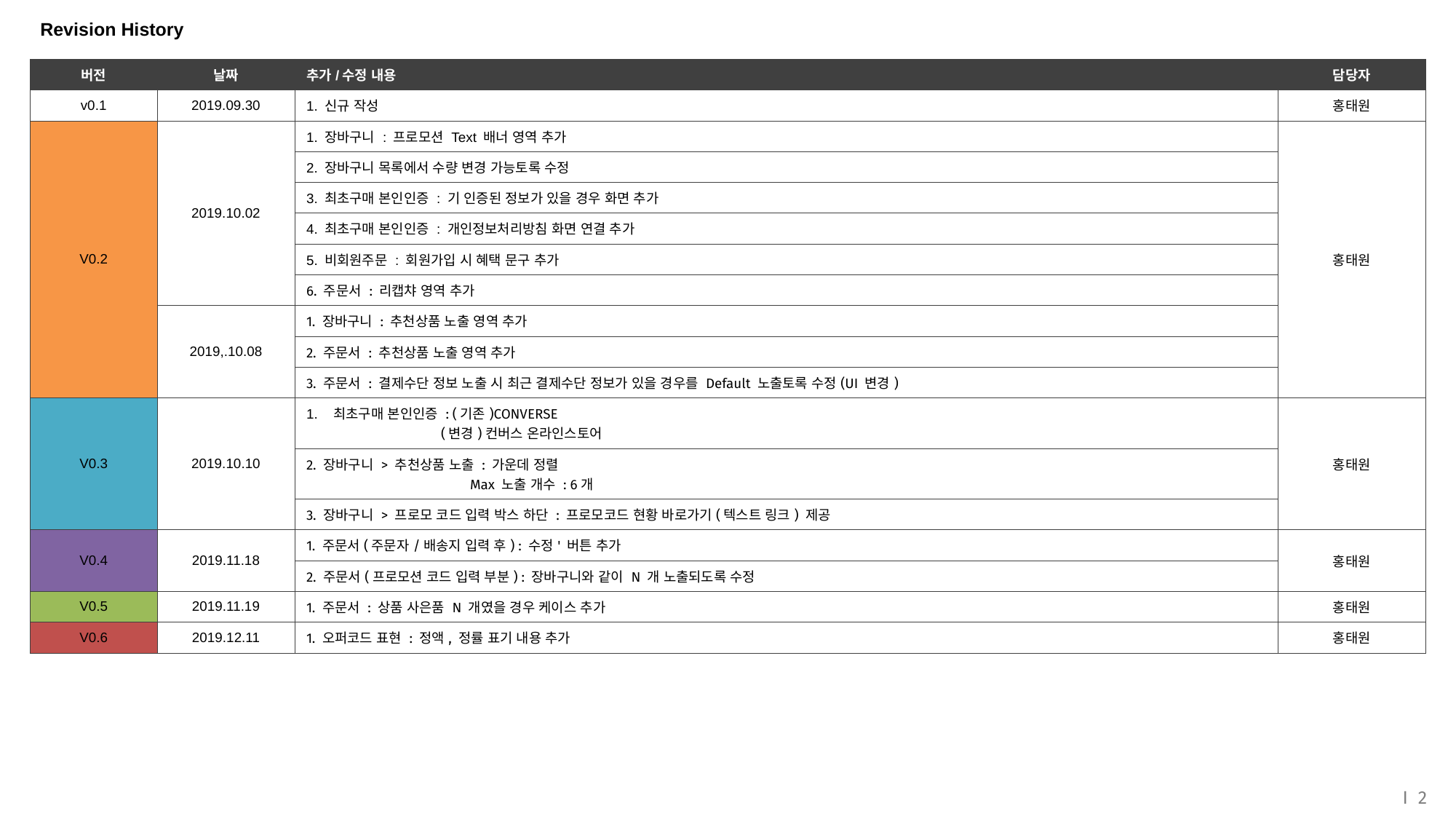

# Revision History
| 버전 | 날짜 | 추가/수정 내용 | 담당자 |
| --- | --- | --- | --- |
| v0.1 | 2019.09.30 | 1. 신규 작성 | 홍태원 |
| V0.2 | 2019.10.02 | 1. 장바구니 : 프로모션 Text 배너 영역 추가 | 홍태원 |
|  |  | 2. 장바구니 목록에서 수량 변경 가능토록 수정 |  |
|  |  | 3. 최초구매 본인인증 : 기 인증된 정보가 있을 경우 화면 추가 |  |
|  |  | 4. 최초구매 본인인증 : 개인정보처리방침 화면 연결 추가 |  |
|  |  | 5. 비회원주문 : 회원가입 시 혜택 문구 추가 |  |
|  |  | 6. 주문서 : 리캡챠 영역 추가 |  |
|  | 2019,.10.08 | 1. 장바구니 : 추천상품 노출 영역 추가 |  |
|  |  | 2. 주문서 : 추천상품 노출 영역 추가 |  |
|  |  | 3. 주문서 : 결제수단 정보 노출 시 최근 결제수단 정보가 있을 경우를 Default 노출토록 수정(UI 변경) |  |
| V0.3 | 2019.10.10 | 최초구매 본인인증 : (기존)CONVERSE (변경)컨버스 온라인스토어 | 홍태원 |
|  |  | 2. 장바구니 > 추천상품 노출 : 가운데 정렬 Max 노출 개수 : 6개 |  |
|  |  | 3. 장바구니 > 프로모 코드 입력 박스 하단 : 프로모코드 현황 바로가기(텍스트 링크) 제공 |  |
| V0.4 | 2019.11.18 | 1. 주문서(주문자/배송지 입력 후) : 수정' 버튼 추가 | 홍태원 |
|  |  | 2. 주문서(프로모션 코드 입력 부분) : 장바구니와 같이 N 개 노출되도록 수정 |  |
| V0.5 | 2019.11.19 | 1. 주문서 : 상품 사은품 N 개였을 경우 케이스 추가 | 홍태원 |
| V0.6 | 2019.12.11 | 1. 오퍼코드 표현 : 정액, 정률 표기 내용 추가 | 홍태원 |